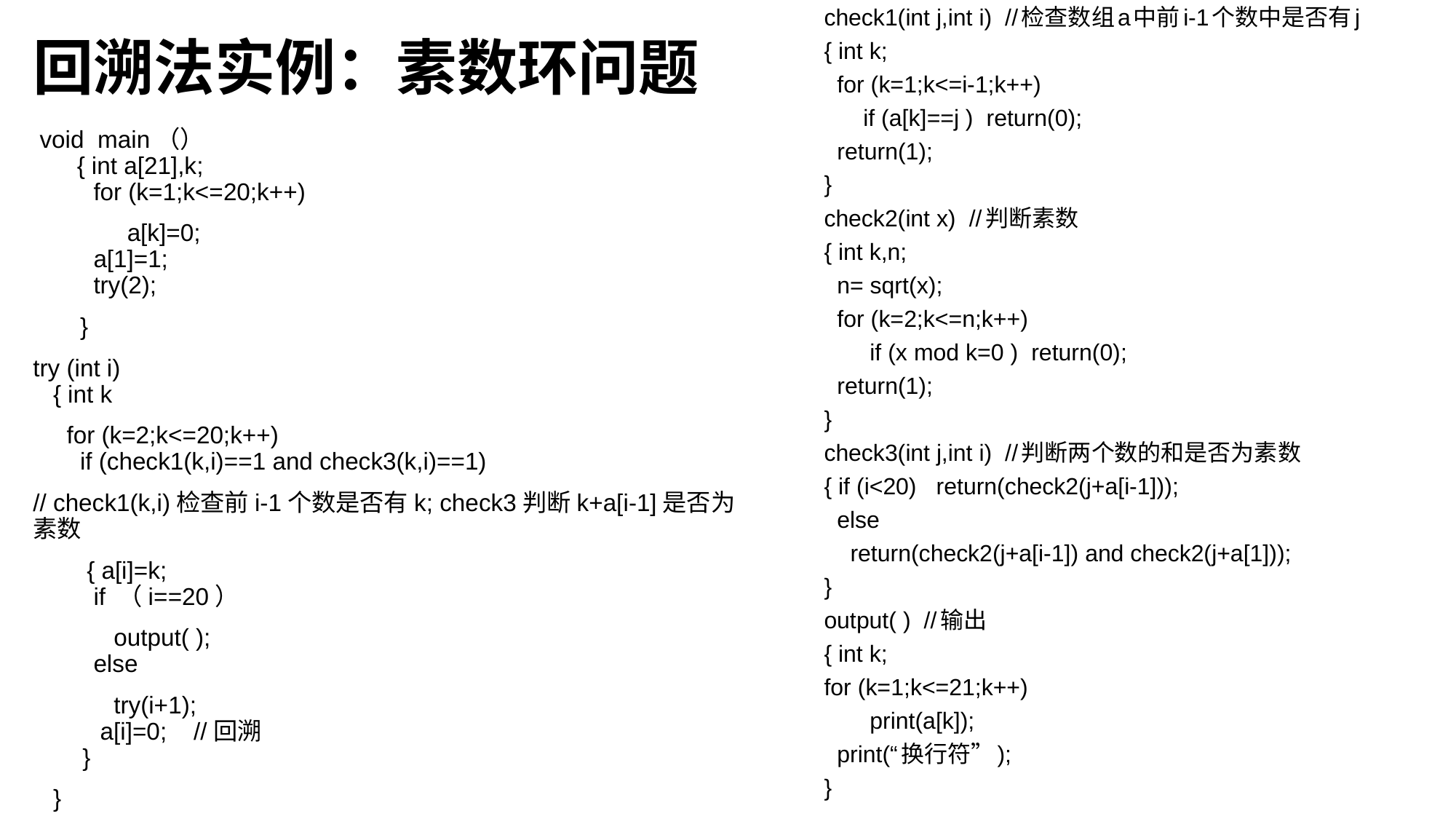

check1(int j,int i)  //检查数组a中前i-1个数中是否有j
{ int k;
  for (k=1;k<=i-1;k++)
      if (a[k]==j )  return(0);
  return(1);
}
check2(int x)  //判断素数
{ int k,n;
  n= sqrt(x);
  for (k=2;k<=n;k++)
       if (x mod k=0 )  return(0);
  return(1);
}
check3(int j,int i)  //判断两个数的和是否为素数
{ if (i<20)   return(check2(j+a[i-1]));
  else
    return(check2(j+a[i-1]) and check2(j+a[1]));
}
output( )  //输出
{ int k;
for (k=1;k<=21;k++)
       print(a[k]);
  print(“换行符”);
}
# 回溯法实例：素数环问题
 void  main（）
       { int a[21],k;
         for (k=1;k<=20;k++)
              a[k]=0;
         a[1]=1;
         try(2);
       }
try (int i)
   { int k
     for (k=2;k<=20;k++)
       if (check1(k,i)==1 and check3(k,i)==1)
// check1(k,i)检查前i-1个数是否有k; check3判断k+a[i-1]是否为素数
        { a[i]=k;
         if （i==20）
            output( );
         else
            try(i+1);
          a[i]=0;    //回溯
        }
   }